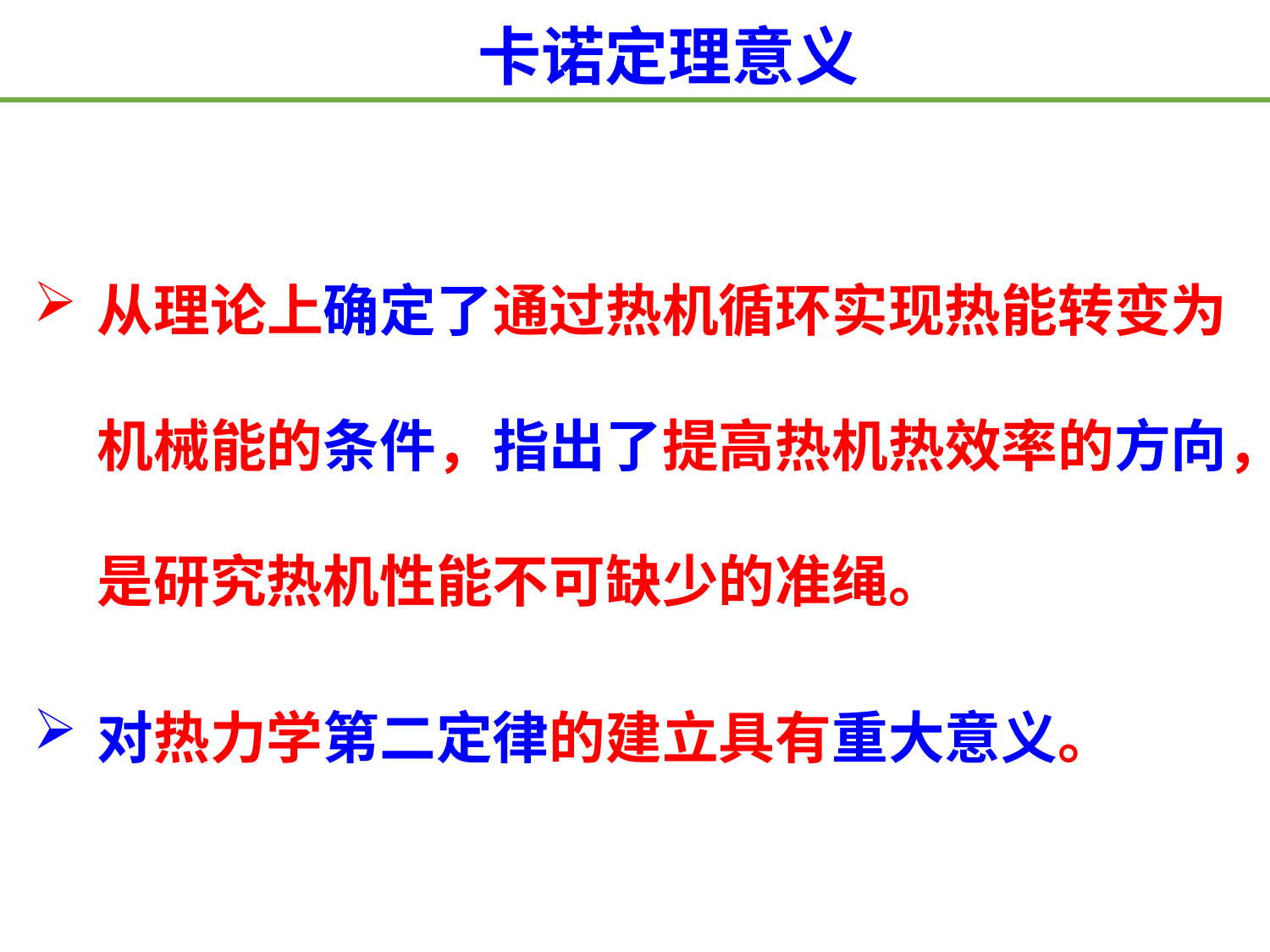

卡诺定理意义
从理论上确定了通过热机循环实现热能转变为机械能的条件，指出了提高热机热效率的方向，是研究热机性能不可缺少的准绳。
对热力学第二定律的建立具有重大意义。